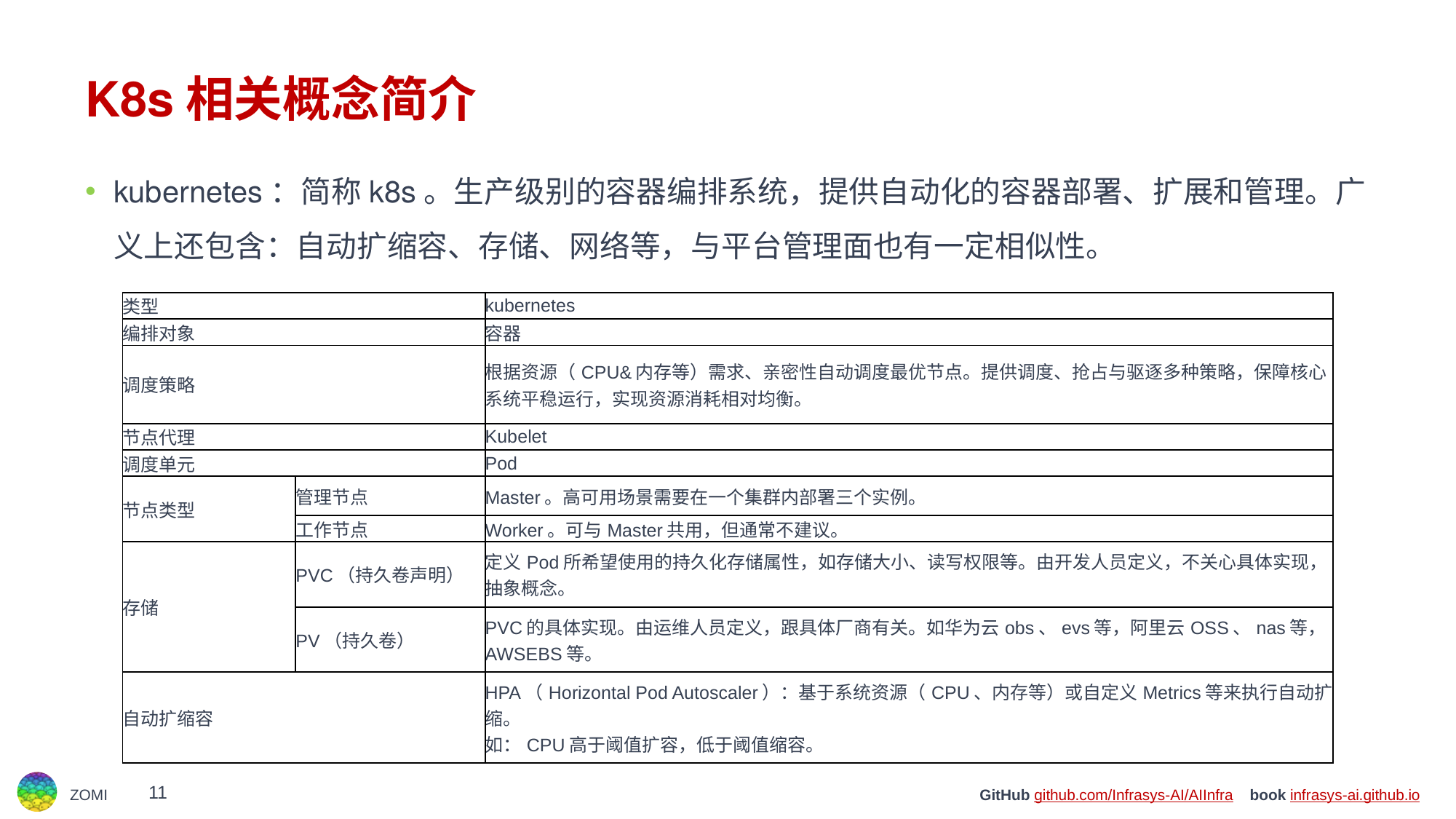

# K8s相关概念简介
kubernetes：简称k8s。生产级别的容器编排系统，提供自动化的容器部署、扩展和管理。广义上还包含：自动扩缩容、存储、网络等，与平台管理面也有一定相似性。

| 类型 |  | kubernetes |
| --- | --- | --- |
| 编排对象 |  | 容器 |
| 调度策略 |  | 根据资源（CPU&内存等）需求、亲密性自动调度最优节点。提供调度、抢占与驱逐多种策略，保障核心系统平稳运行，实现资源消耗相对均衡。 |
| 节点代理 |  | Kubelet |
| 调度单元 |  | Pod |
| 节点类型 | 管理节点 | Master。高可用场景需要在一个集群内部署三个实例。 |
|  | 工作节点 | Worker。可与Master共用，但通常不建议。 |
| 存储 | PVC（持久卷声明） | 定义Pod所希望使用的持久化存储属性，如存储大小、读写权限等。由开发人员定义，不关心具体实现，抽象概念。 |
|  | PV（持久卷） | PVC的具体实现。由运维人员定义，跟具体厂商有关。如华为云obs、evs等，阿里云OSS、nas等，AWSEBS等。 |
| 自动扩缩容 | 自动扩缩容 | HPA（Horizontal Pod Autoscaler）：基于系统资源（CPU、内存等）或自定义Metrics等来执行自动扩缩。 如：CPU高于阈值扩容，低于阈值缩容。 |